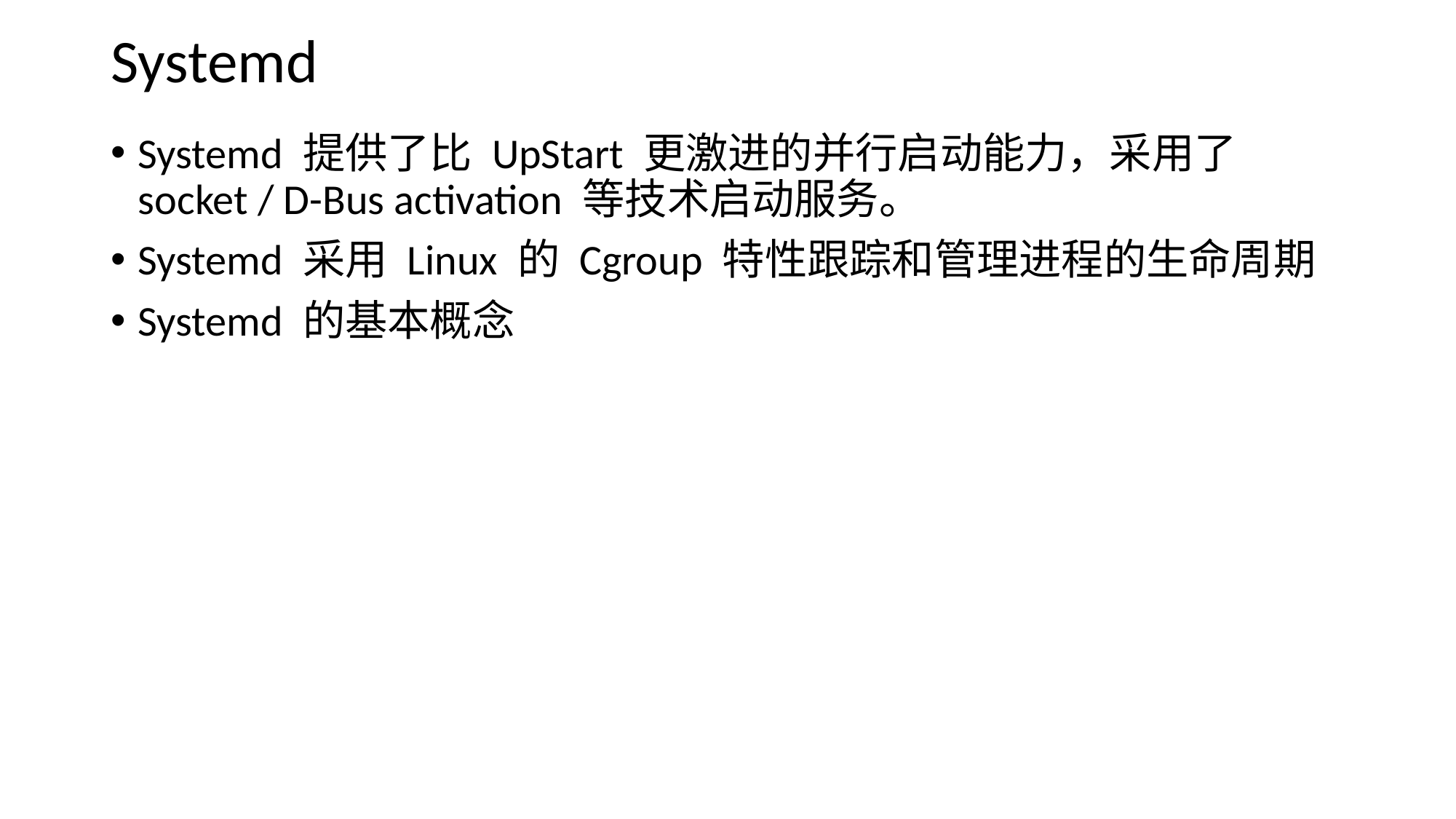

# Systemd
Systemd 提供了比 UpStart 更激进的并行启动能力，采用了 socket / D-Bus activation 等技术启动服务。
Systemd 采用 Linux 的 Cgroup 特性跟踪和管理进程的生命周期
Systemd 的基本概念